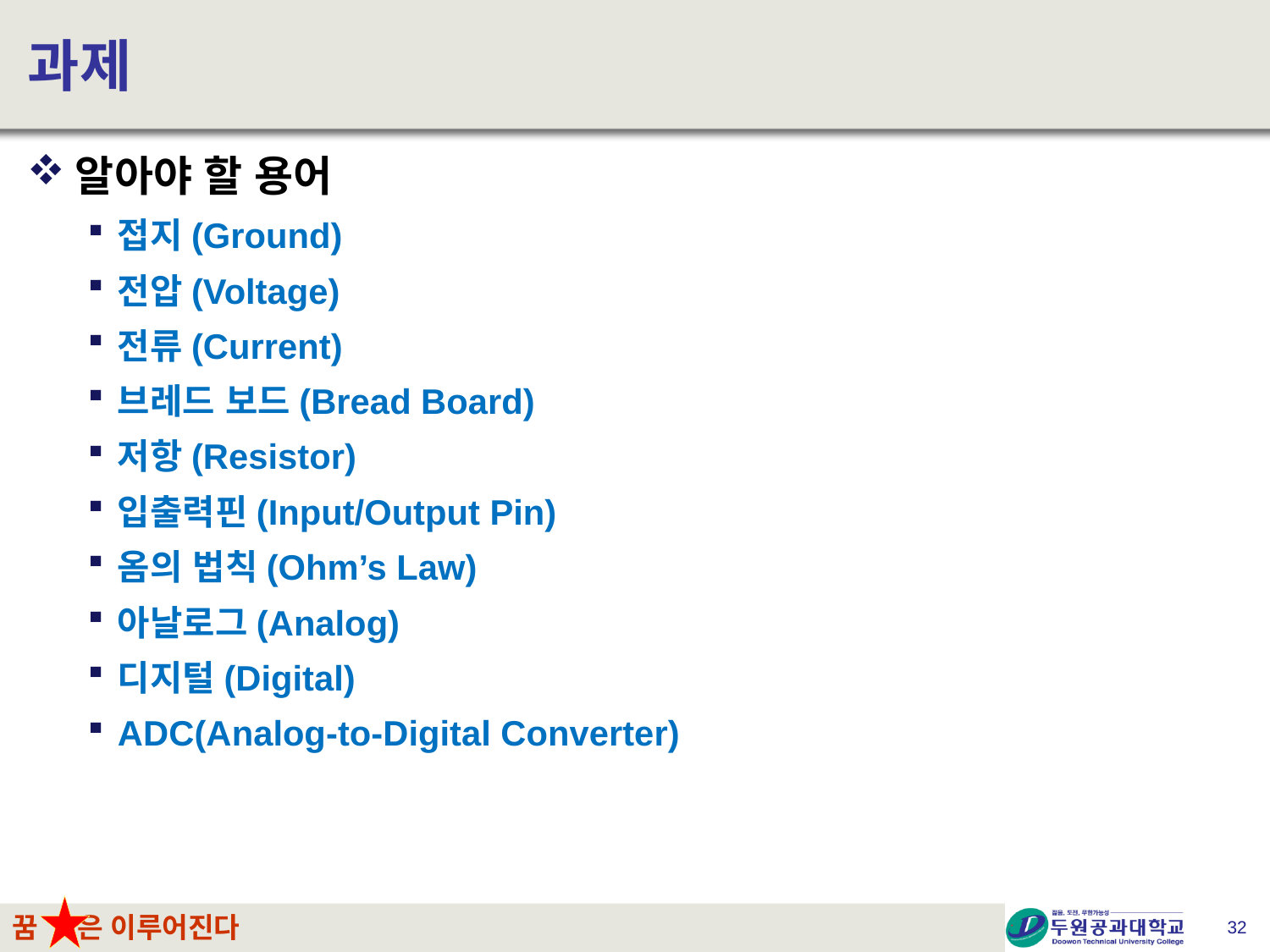

# 과제
알아야 할 용어
접지(Ground)
전압(Voltage)
전류(Current)
브레드 보드(Bread Board)
저항(Resistor)
입출력핀(Input/Output Pin)
옴의 법칙(Ohm’s Law)
아날로그(Analog)
디지털(Digital)
ADC(Analog-to-Digital Converter)
32